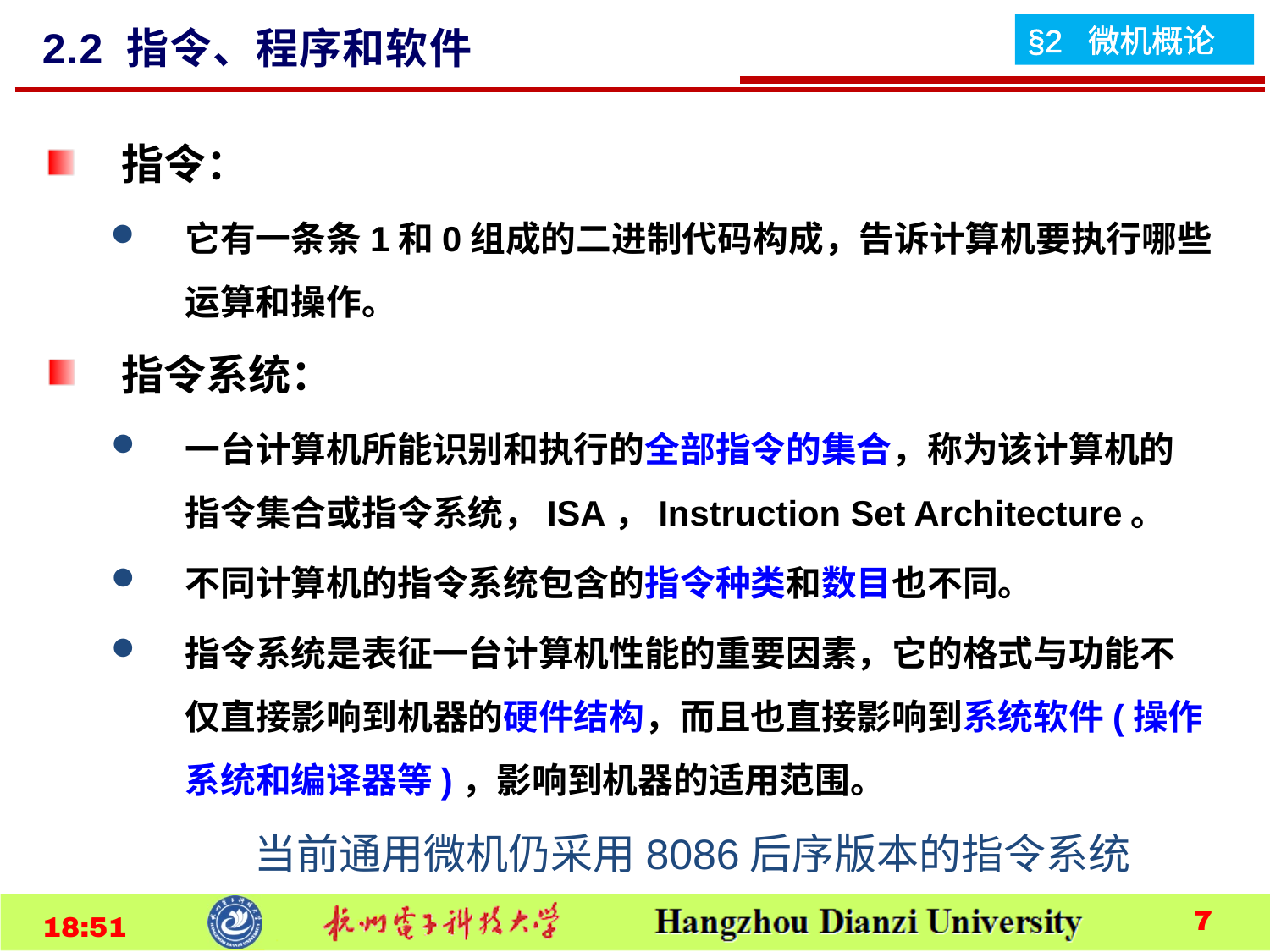

2.2 指令、程序和软件
指令：
它有一条条1和0组成的二进制代码构成，告诉计算机要执行哪些运算和操作。
指令系统：
一台计算机所能识别和执行的全部指令的集合，称为该计算机的指令集合或指令系统，ISA，Instruction Set Architecture。
不同计算机的指令系统包含的指令种类和数目也不同。
指令系统是表征一台计算机性能的重要因素，它的格式与功能不仅直接影响到机器的硬件结构，而且也直接影响到系统软件(操作系统和编译器等)，影响到机器的适用范围。
当前通用微机仍采用8086后序版本的指令系统